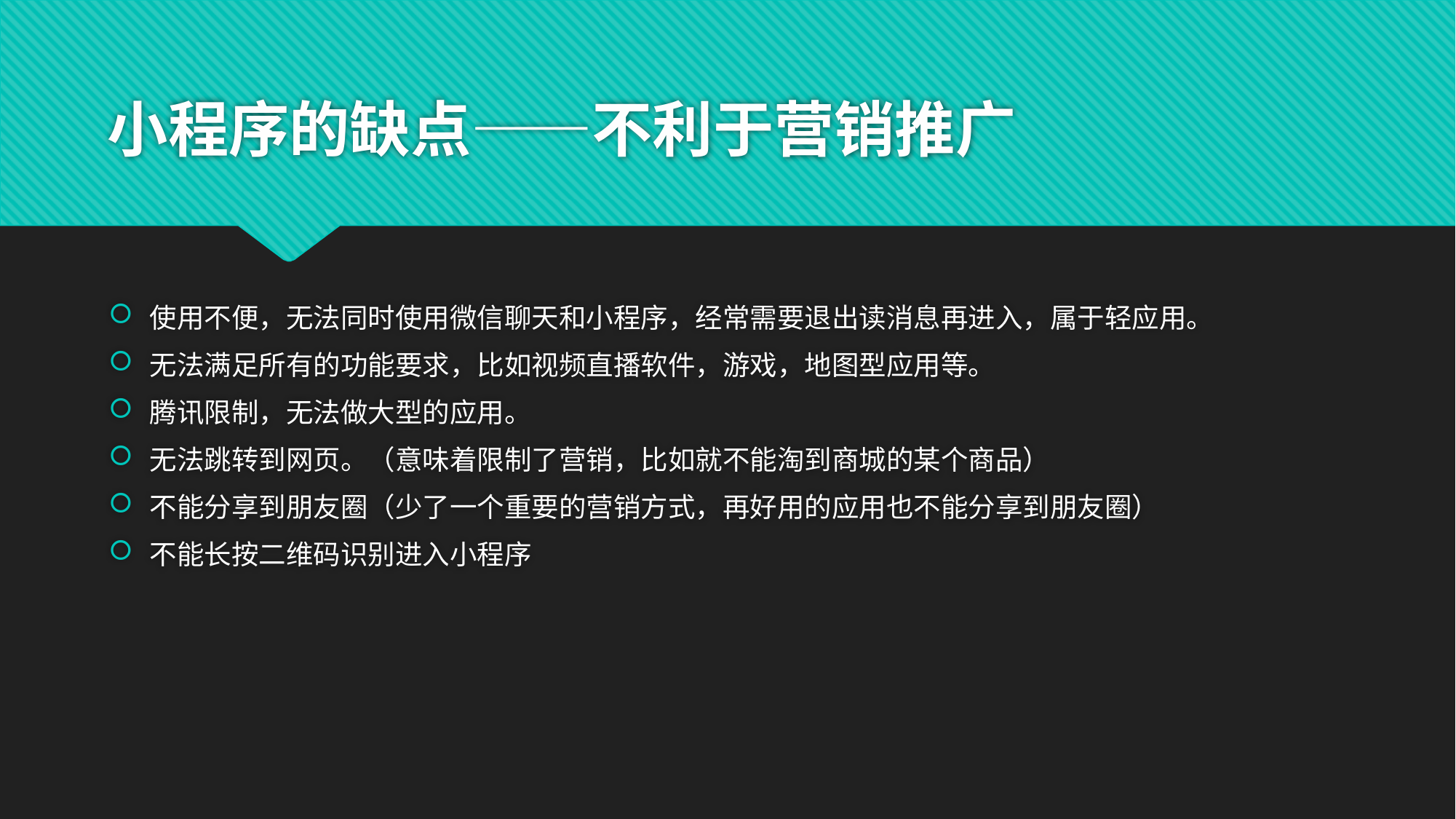

# 小程序的缺点——不利于营销推广
使用不便，无法同时使用微信聊天和小程序，经常需要退出读消息再进入，属于轻应用。
无法满足所有的功能要求，比如视频直播软件，游戏，地图型应用等。
腾讯限制，无法做大型的应用。
无法跳转到网页。（意味着限制了营销，比如就不能淘到商城的某个商品）
不能分享到朋友圈（少了一个重要的营销方式，再好用的应用也不能分享到朋友圈）
不能长按二维码识别进入小程序